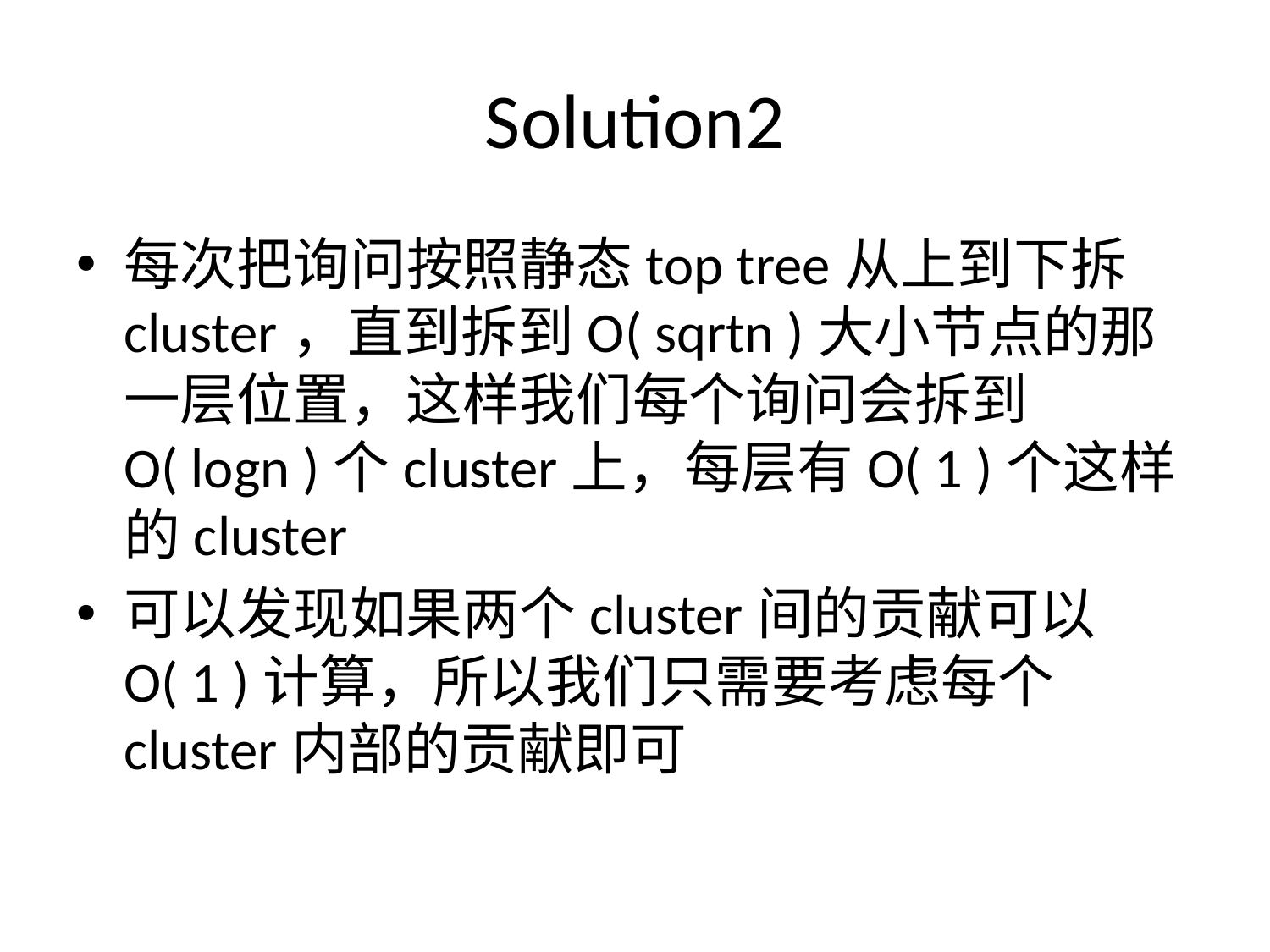

# Solution2
每次把询问按照静态top tree从上到下拆cluster，直到拆到O( sqrtn )大小节点的那一层位置，这样我们每个询问会拆到O( logn )个cluster上，每层有O( 1 )个这样的cluster
可以发现如果两个cluster间的贡献可以O( 1 )计算，所以我们只需要考虑每个cluster内部的贡献即可